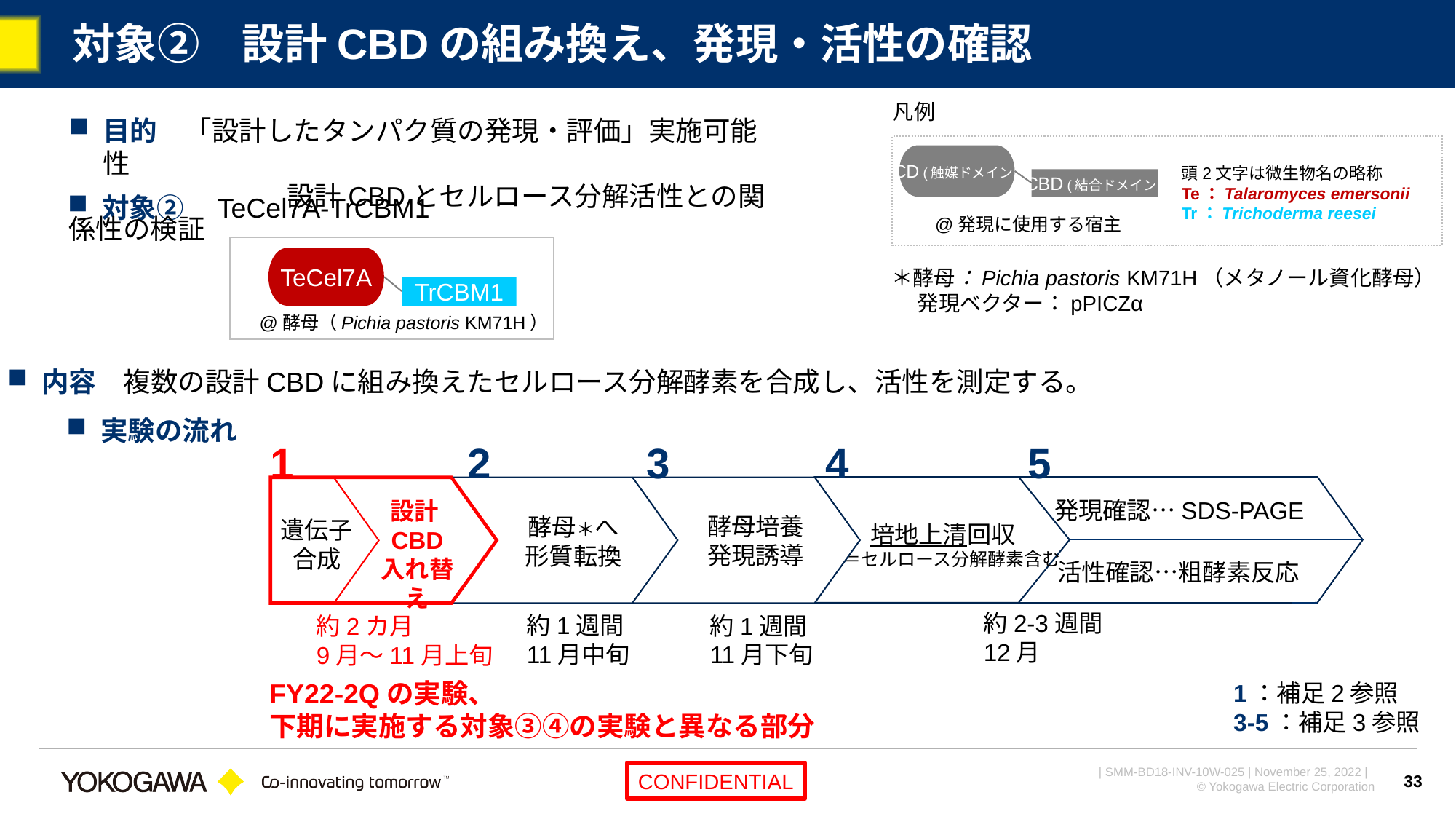

# 対象②　設計CBDの組み換え、発現・活性の確認
凡例
目的　「設計したタンパク質の発現・評価」実施可能性
		設計CBDとセルロース分解活性との関係性の検証
頭2文字は微生物名の略称
Te：Talaromyces emersonii
Tr：Trichoderma reesei

CD (触媒ドメイン)
CBD (結合ドメイン)
@発現に使用する宿主
対象②　TeCel7A-TrCBM1

@酵母（Pichia pastoris KM71H）
TeCel7A
TrCBM1
＊酵母：Pichia pastoris KM71H（メタノール資化酵母）
　 発現ベクター：pPICZα
内容　複数の設計CBDに組み換えたセルロース分解酵素を合成し、活性を測定する。
実験の流れ
2
3
4
5
1

培地上清回収
　＝セルロース分解酵素含む

発現確認…SDS-PAGE
活性確認…粗酵素反応

酵母＊へ
形質転換

酵母培養
発現誘導

遺伝子
合成
設計CBD
入れ替え
約2-3週間
12月
約1週間
11月中旬
約1週間
11月下旬
約2カ月
9月～11月上旬
FY22-2Qの実験、
下期に実施する対象③④の実験と異なる部分
1：補足2参照
3-5：補足3参照
33